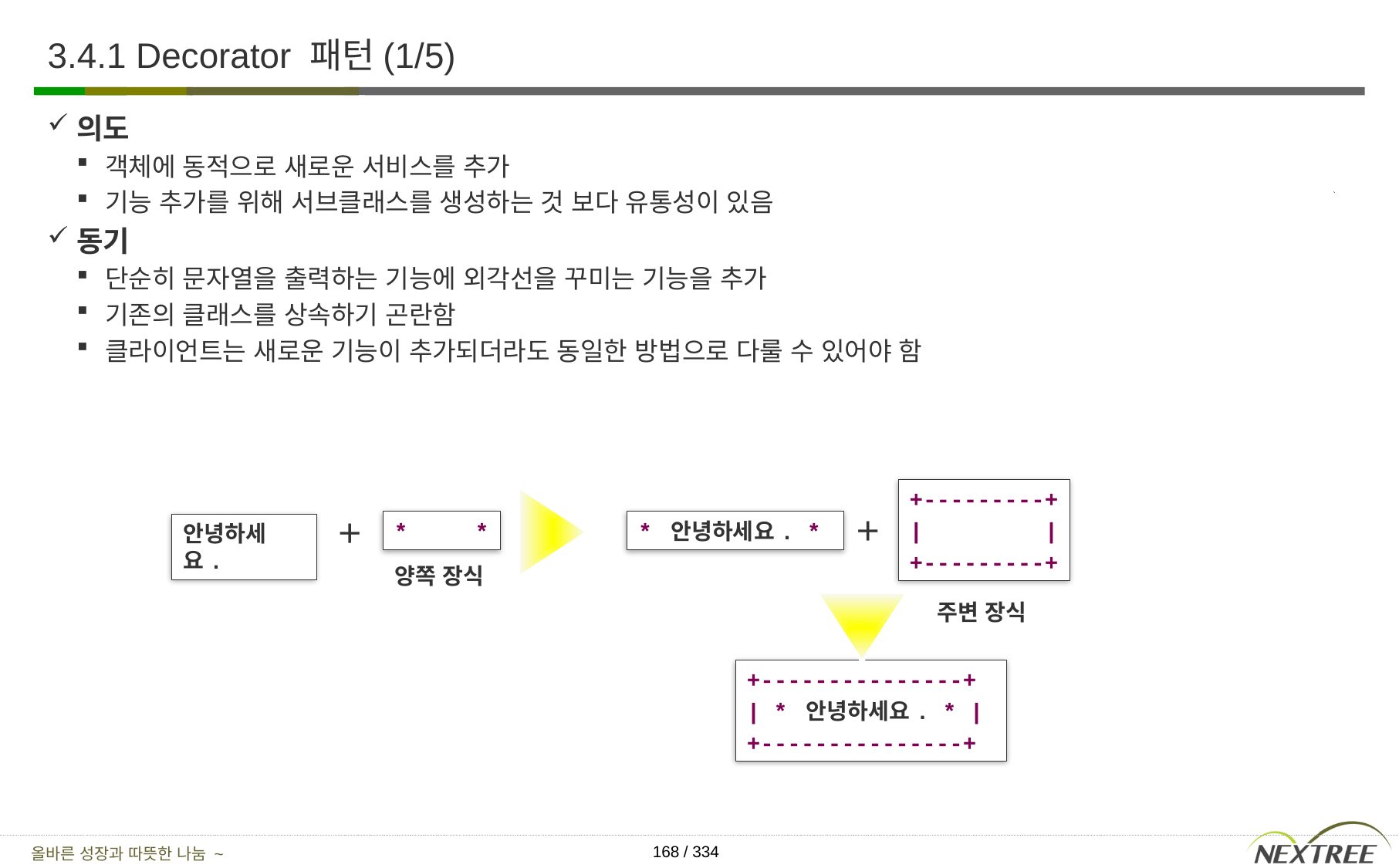

# 3.4.1 Decorator 패턴(1/5)
의도
객체에 동적으로 새로운 서비스를 추가
기능 추가를 위해 서브클래스를 생성하는 것 보다 유통성이 있음
동기
단순히 문자열을 출력하는 기능에 외각선을 꾸미는 기능을 추가
기존의 클래스를 상속하기 곤란함
클라이언트는 새로운 기능이 추가되더라도 동일한 방법으로 다룰 수 있어야 함
+---------+
|         |
+---------+

+
+
*     *
* 안녕하세요. *
안녕하세요.
양쪽 장식

주변 장식
+---------------+
| * 안녕하세요. * |
+---------------+